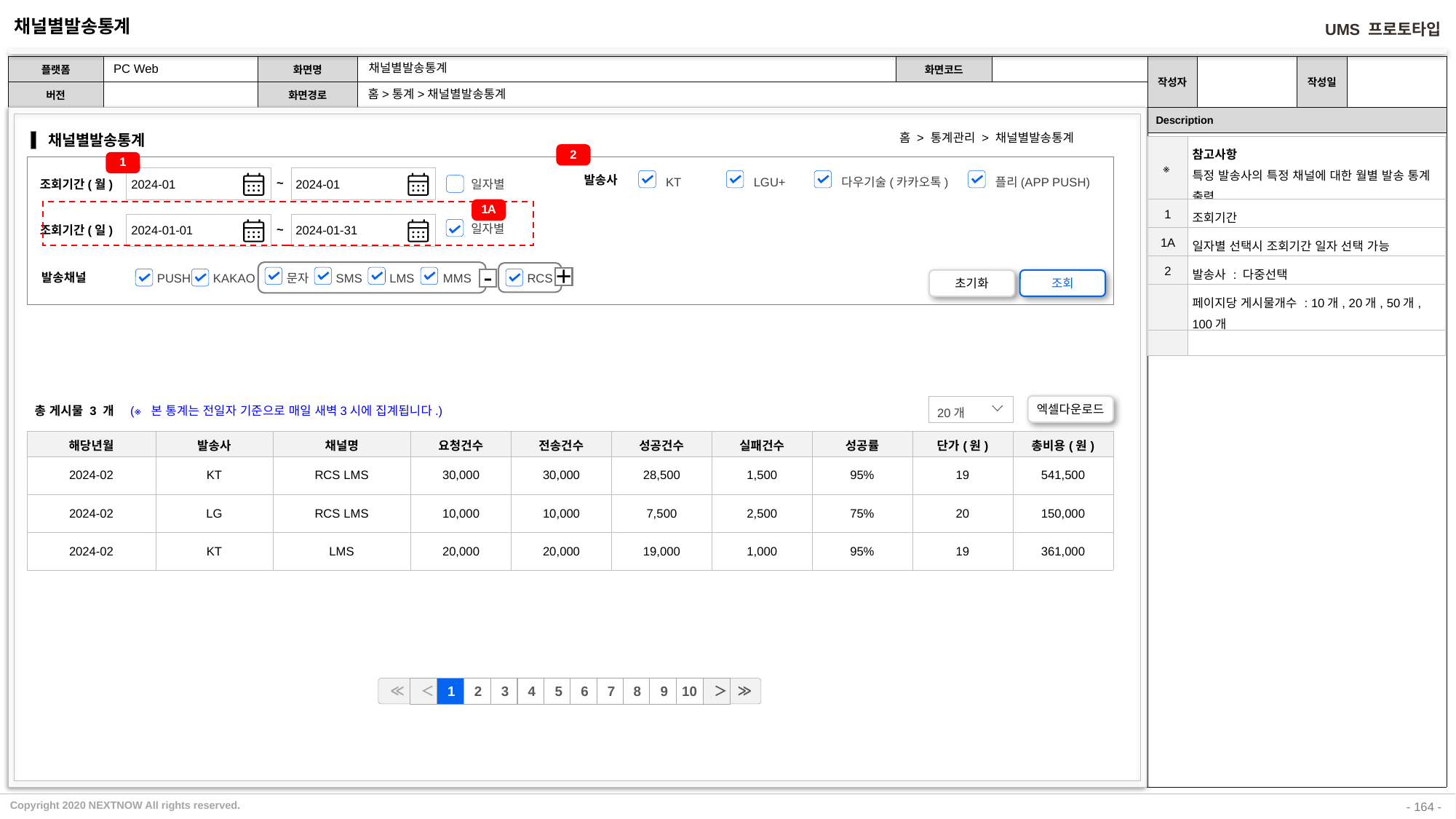

채널별발송통계
PC Web
채널별발송통계

홈>통계>채널별발송통계
홈 > 통계관리 > 채널별발송통계
채널별발송통계

| ※ | 참고사항 특정 발송사의 특정 채널에 대한 월별 발송 통계 출력 |
| --- | --- |
| 1 | 조회기간 |
| 1A | 일자별 선택시 조회기간 일자 선택 가능 |
| 2 | 발송사 : 다중선택 |
|  | 페이지당 게시물개수 : 10개, 20개, 50개, 100개 |
|  |  |
2
1

KT

LGU+

다우기술(카카오톡)
플리(APP PUSH)

2024-01

2024-01

일자별

~
발송사
조회기간(월)
1A

2024-01-01

2024-01-31

일자별

~
조회기간(일)

문자
SMS
LMS
MMS

-

RCS
+

PUSH
KAKAO

초기화
조회
발송채널
엑셀다운로드
20개

(※ 본 통계는 전일자 기준으로 매일 새벽3시에 집계됩니다.)
총 게시물 3 개
| 해당년월 | 발송사 | 채널명 | 요청건수 | 전송건수 | 성공건수 | 실패건수 | 성공률 | 단가(원) | 총비용(원) |
| --- | --- | --- | --- | --- | --- | --- | --- | --- | --- |
| 2024-02 | KT | RCS LMS | 30,000 | 30,000 | 28,500 | 1,500 | 95% | 19 | 541,500 |
| 2024-02 | LG | RCS LMS | 10,000 | 10,000 | 7,500 | 2,500 | 75% | 20 | 150,000 |
| 2024-02 | KT | LMS | 20,000 | 20,000 | 19,000 | 1,000 | 95% | 19 | 361,000 |
≪
≫

＜
1
2
3
4
5
6
7
8
9
10
＞